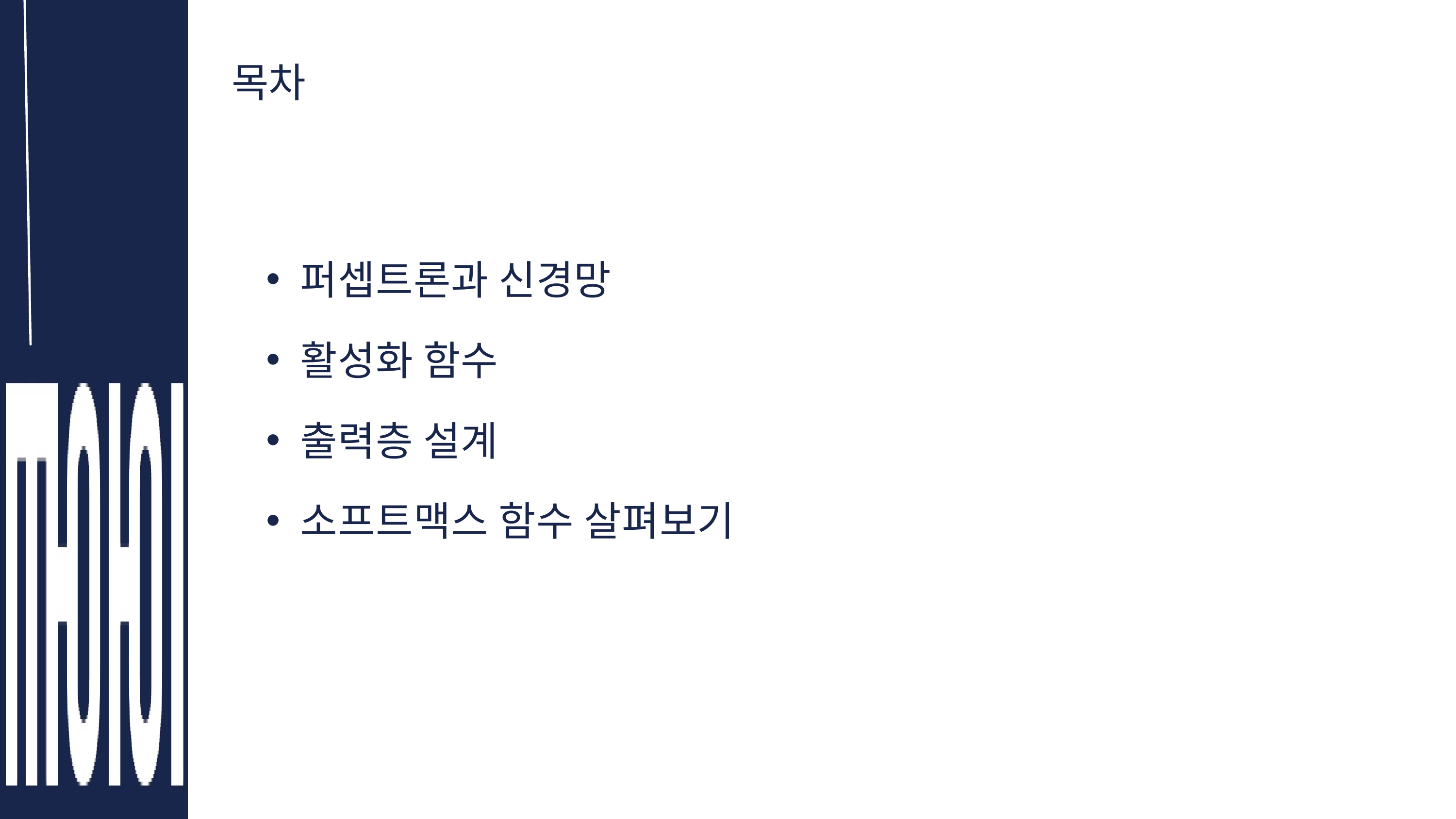

목차

퍼셉트론과 신경망
활성화 함수
출력층 설계
소프트맥스 함수 살펴보기